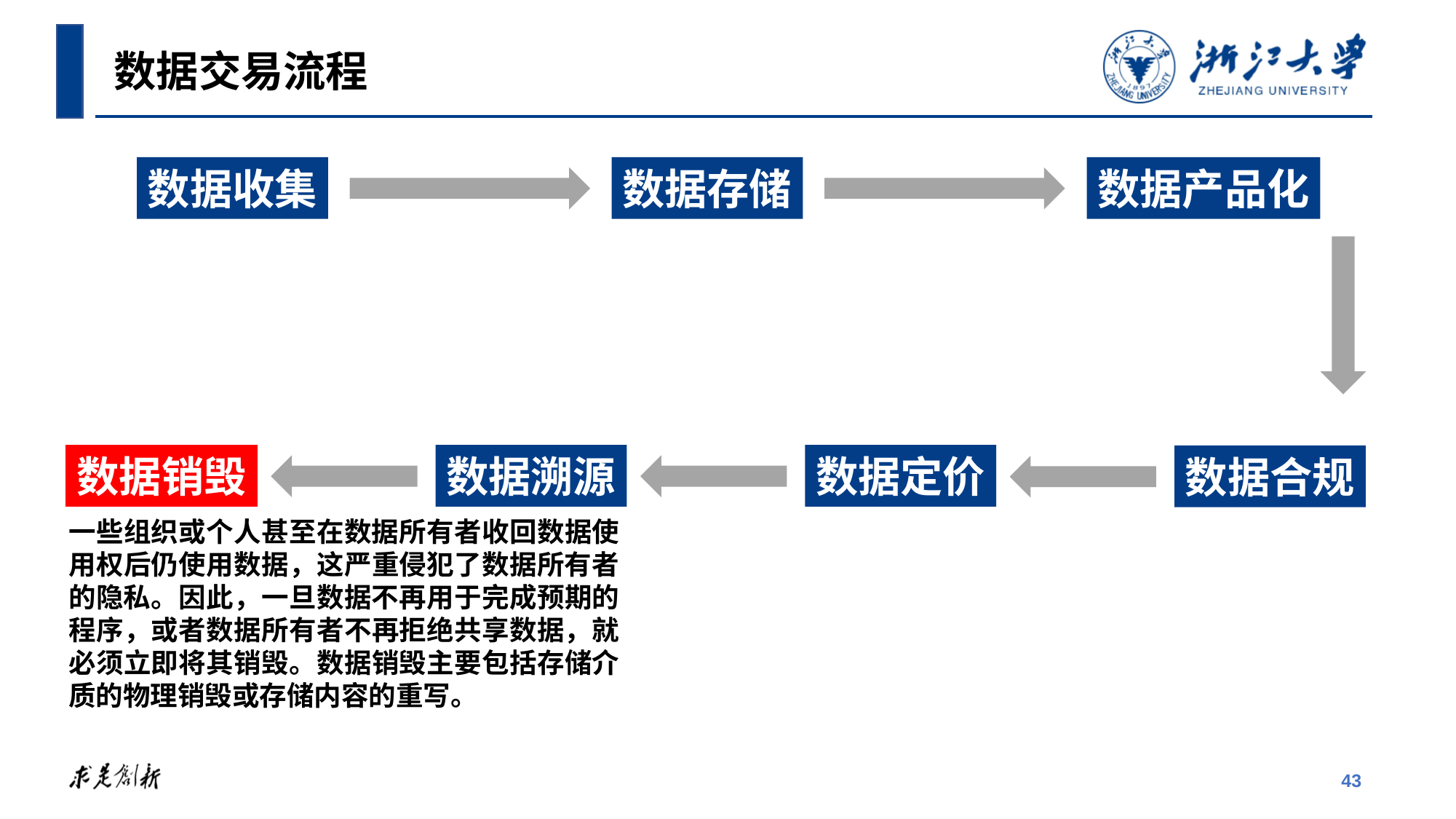

数据交易流程
数据收集
数据存储
数据产品化

数据销毁
数据溯源
数据定价
数据合规

一些组织或个人甚至在数据所有者收回数据使用权后仍使用数据，这严重侵犯了数据所有者的隐私。因此，一旦数据不再用于完成预期的程序，或者数据所有者不再拒绝共享数据，就必须立即将其销毁。数据销毁主要包括存储介质的物理销毁或存储内容的重写。
43